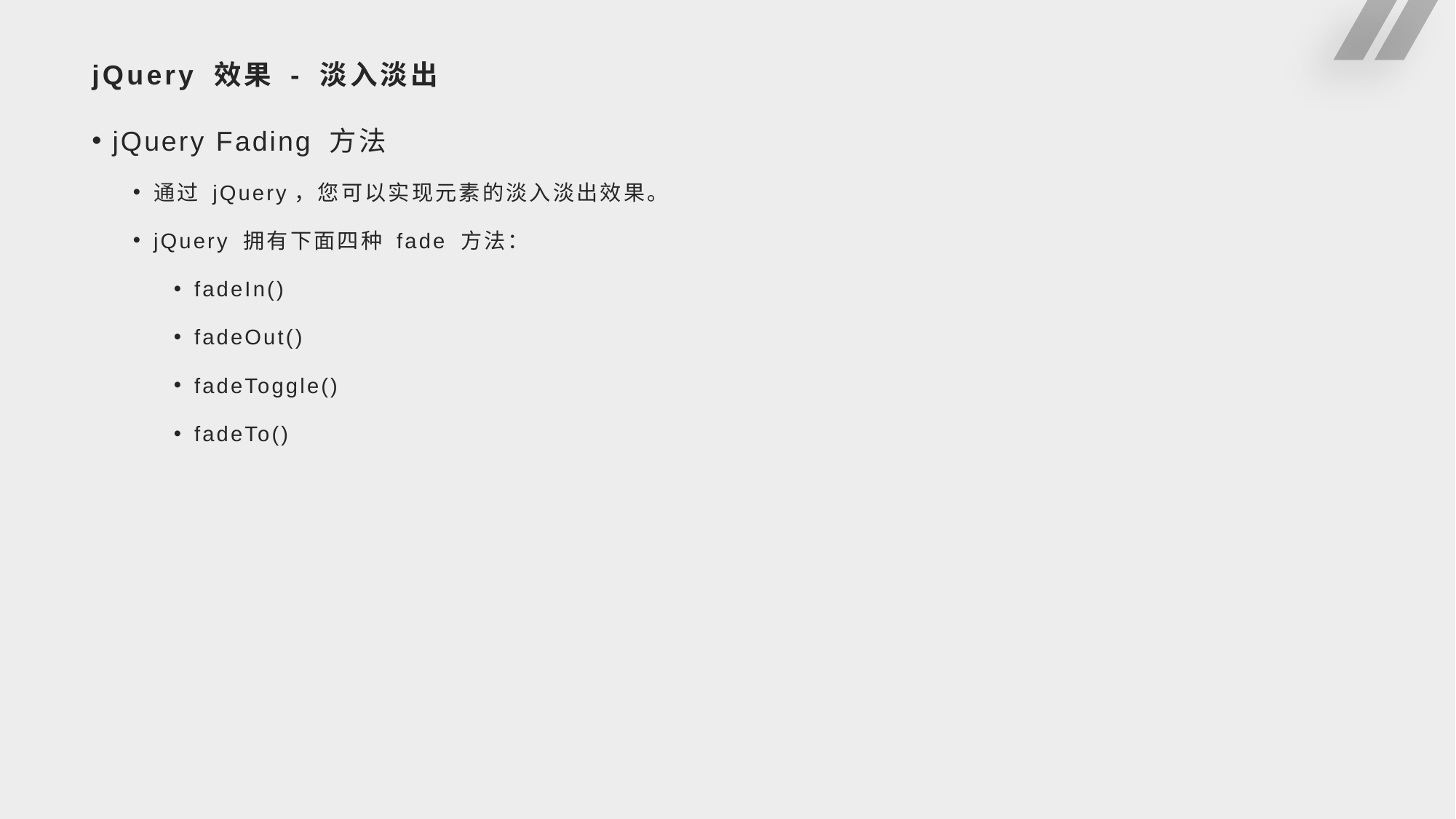

# jQuery 效果 - 淡入淡出
jQuery Fading 方法
通过 jQuery，您可以实现元素的淡入淡出效果。
jQuery 拥有下面四种 fade 方法：
fadeIn()
fadeOut()
fadeToggle()
fadeTo()